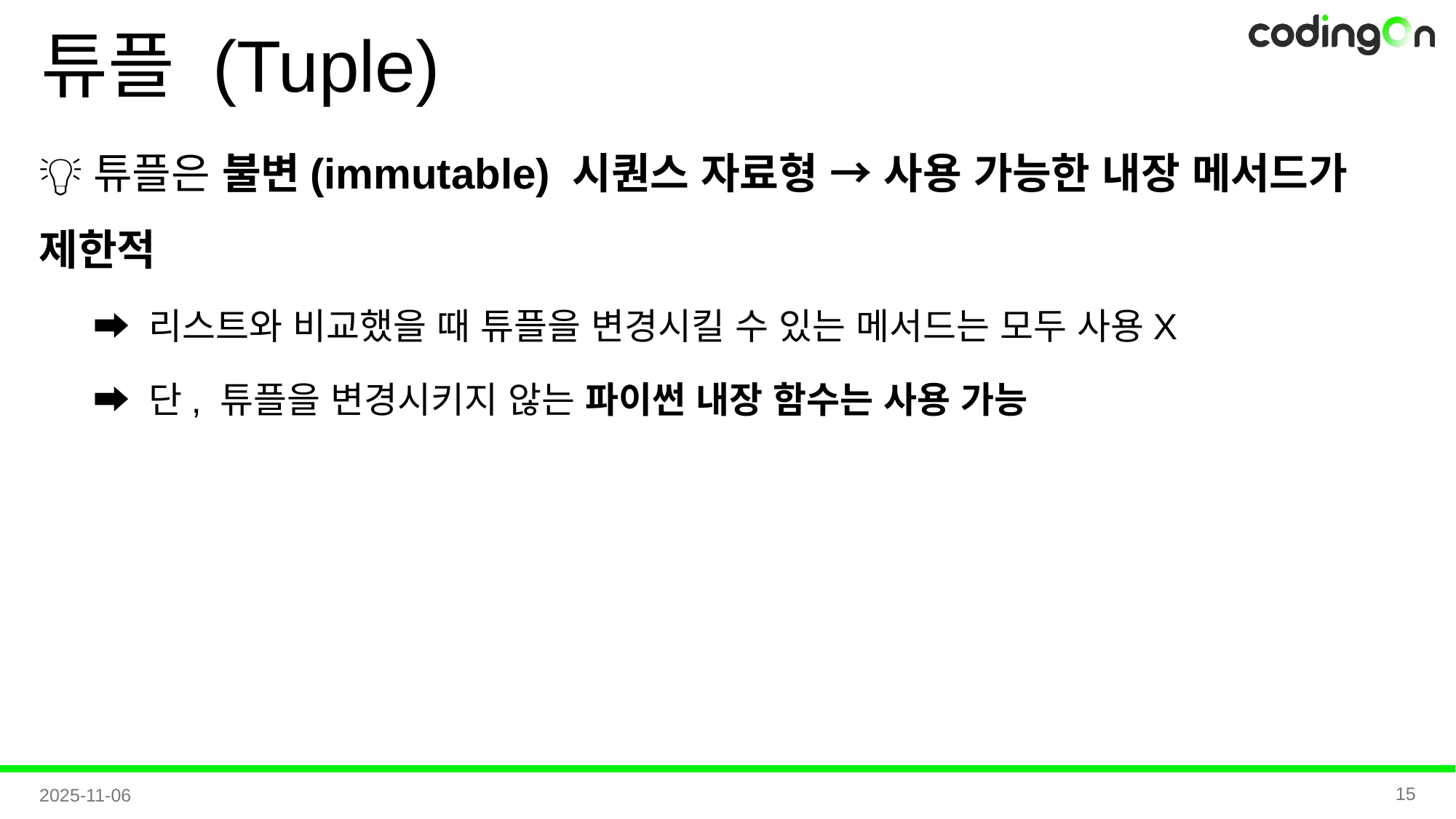

# 튜플 (Tuple)
💡튜플은 불변(immutable) 시퀀스 자료형 → 사용 가능한 내장 메서드가 제한적
➡️ 리스트와 비교했을 때 튜플을 변경시킬 수 있는 메서드는 모두 사용X
➡️ 단, 튜플을 변경시키지 않는 파이썬 내장 함수는 사용 가능

15
2025-11-06